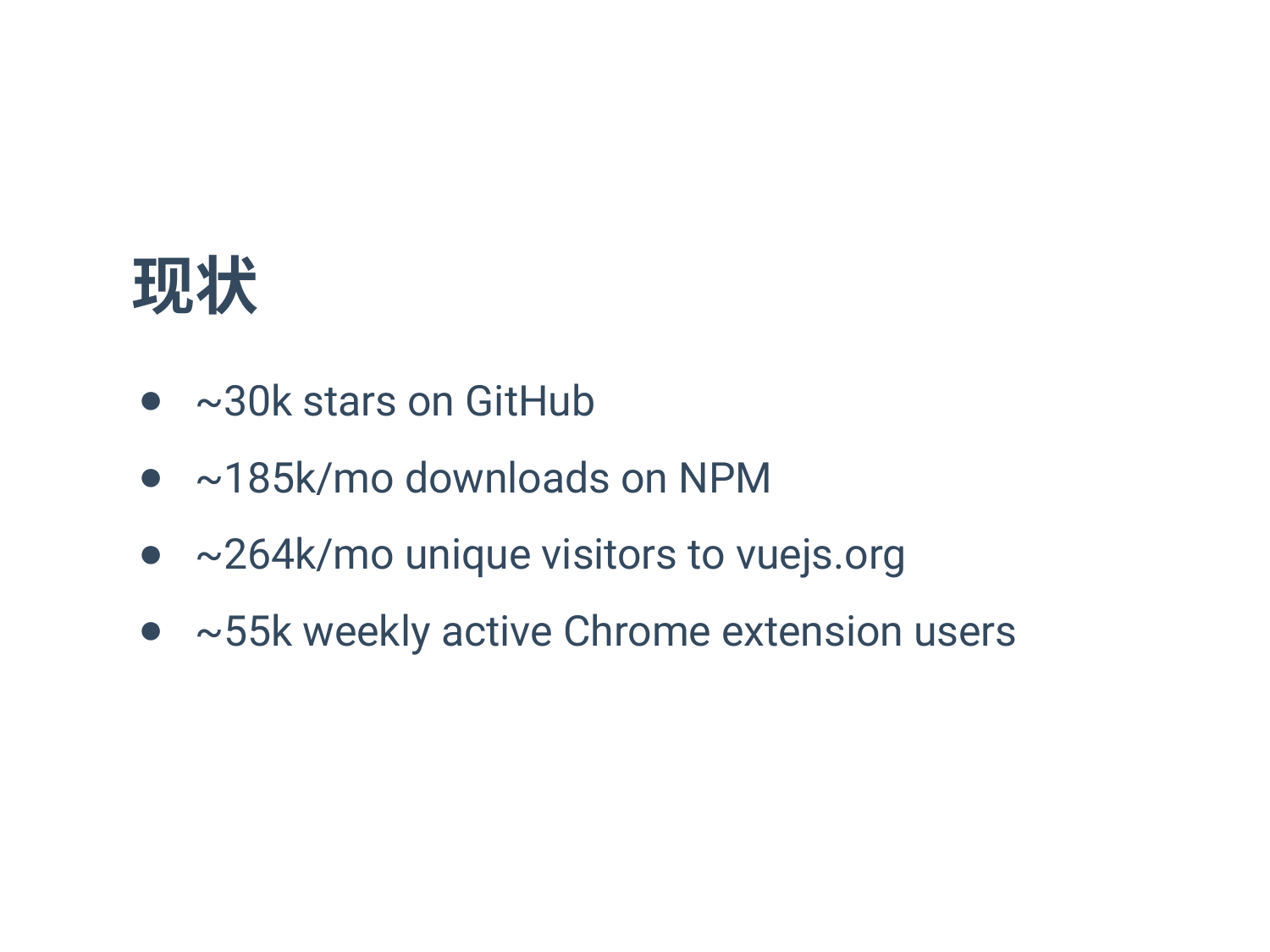

现状
# ~30k stars on GitHub
~185k/mo downloads on NPM
~264k/mo unique visitors to vuejs.org
~55k weekly active Chrome extension users